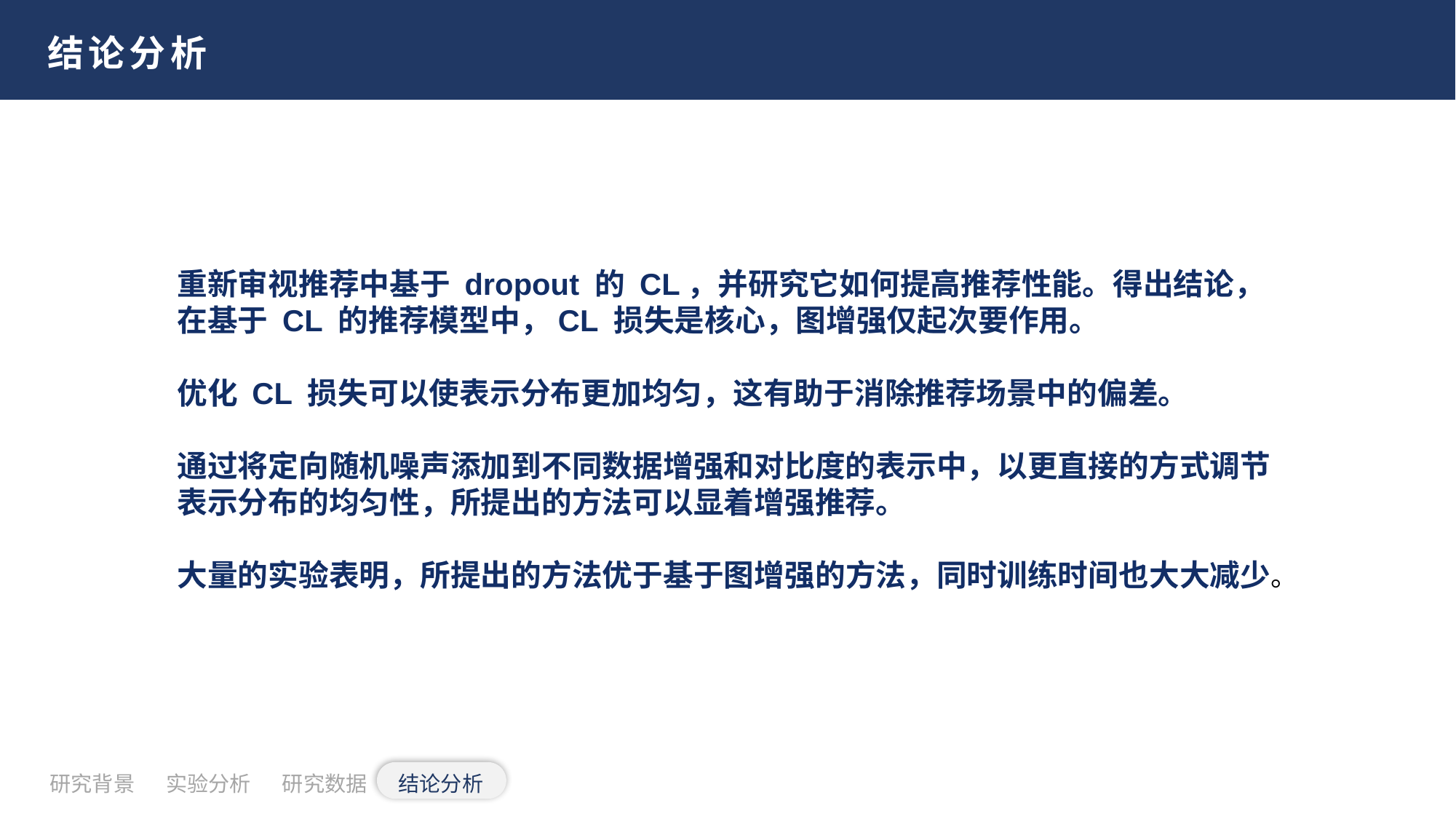

结论分析
重新审视推荐中基于 dropout 的 CL，并研究它如何提高推荐性能。得出结论，在基于 CL 的推荐模型中，CL 损失是核心，图增强仅起次要作用。

优化 CL 损失可以使表示分布更加均匀，这有助于消除推荐场景中的偏差。

通过将定向随机噪声添加到不同数据增强和对比度的表示中，以更直接的方式调节表示分布的均匀性，所提出的方法可以显着增强推荐。

大量的实验表明，所提出的方法优于基于图增强的方法，同时训练时间也大大减少。
研究背景
实验分析
研究数据
结论分析